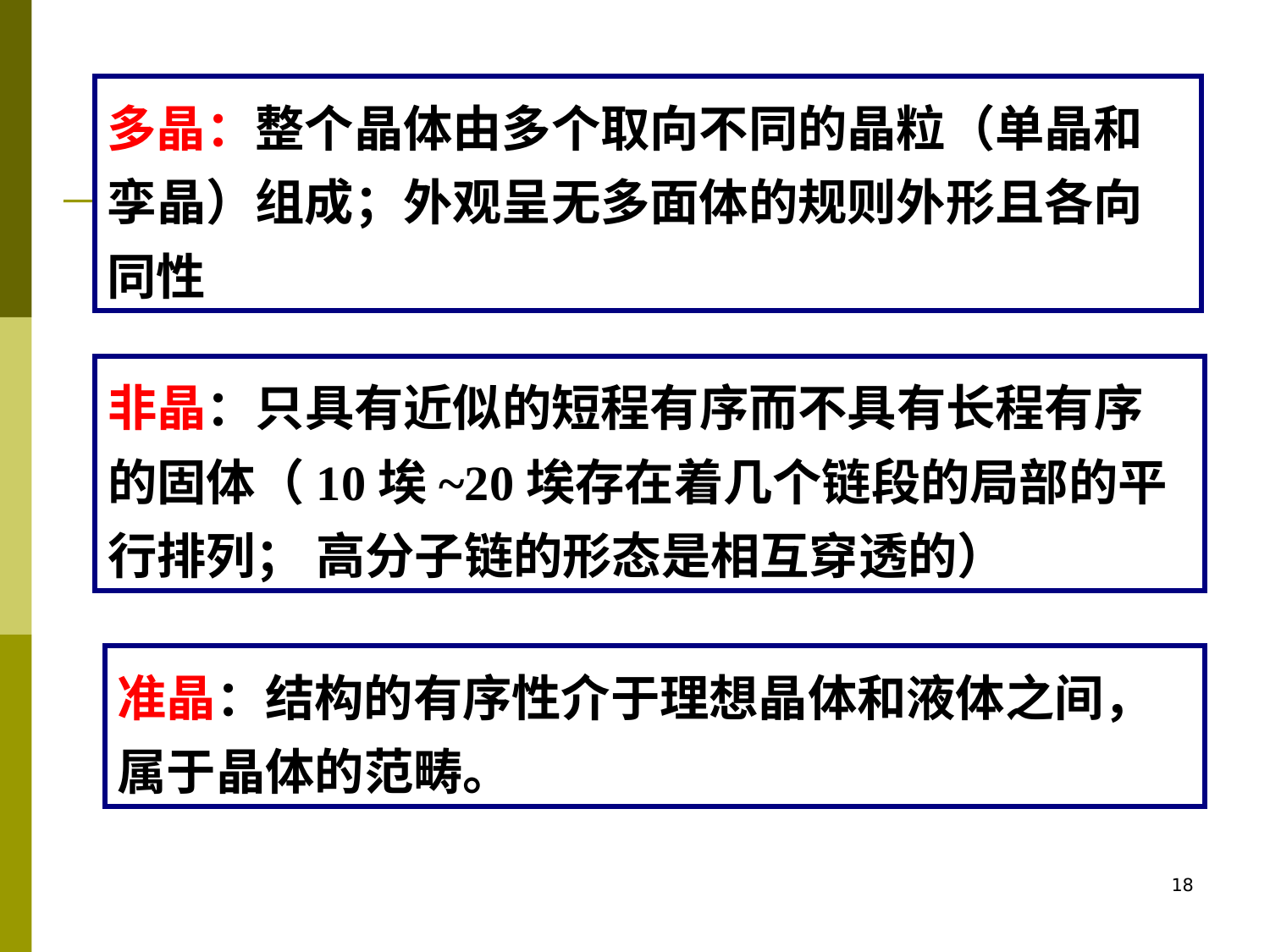

多晶：整个晶体由多个取向不同的晶粒（单晶和孪晶）组成；外观呈无多面体的规则外形且各向同性
非晶：只具有近似的短程有序而不具有长程有序的固体（10埃~20埃存在着几个链段的局部的平行排列； 高分子链的形态是相互穿透的）
准晶：结构的有序性介于理想晶体和液体之间，属于晶体的范畴。
18